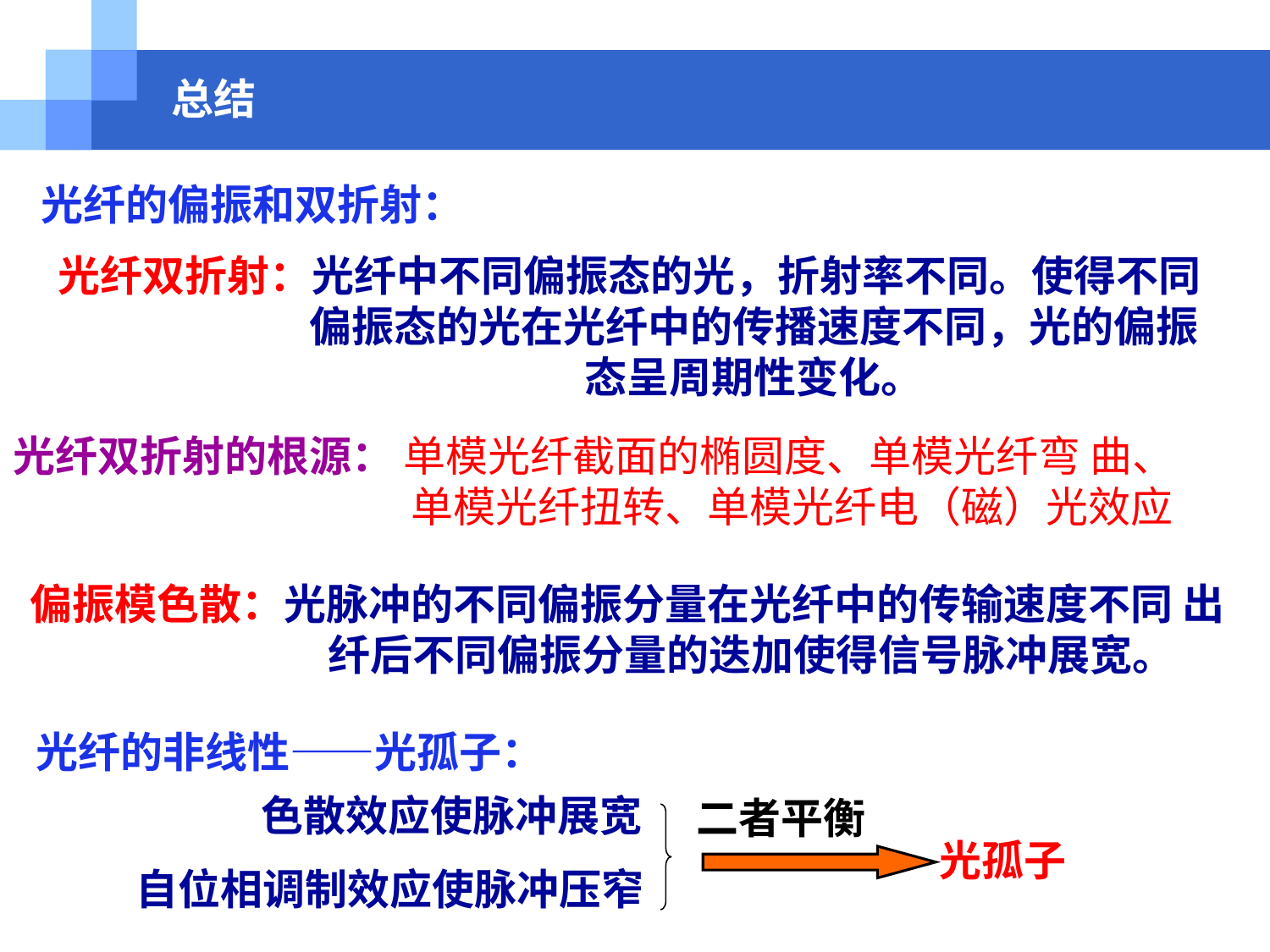

# 总结
光纤的偏振和双折射：
光纤双折射：光纤中不同偏振态的光，折射率不同。使得不同偏振态的光在光纤中的传播速度不同，光的偏振态呈周期性变化。
光纤双折射的根源： 单模光纤截面的椭圆度、单模光纤弯 曲、单模光纤扭转、单模光纤电（磁）光效应
偏振模色散：光脉冲的不同偏振分量在光纤中的传输速度不同 出纤后不同偏振分量的迭加使得信号脉冲展宽。
光纤的非线性——光孤子：
色散效应使脉冲展宽
二者平衡

光孤子

自位相调制效应使脉冲压窄